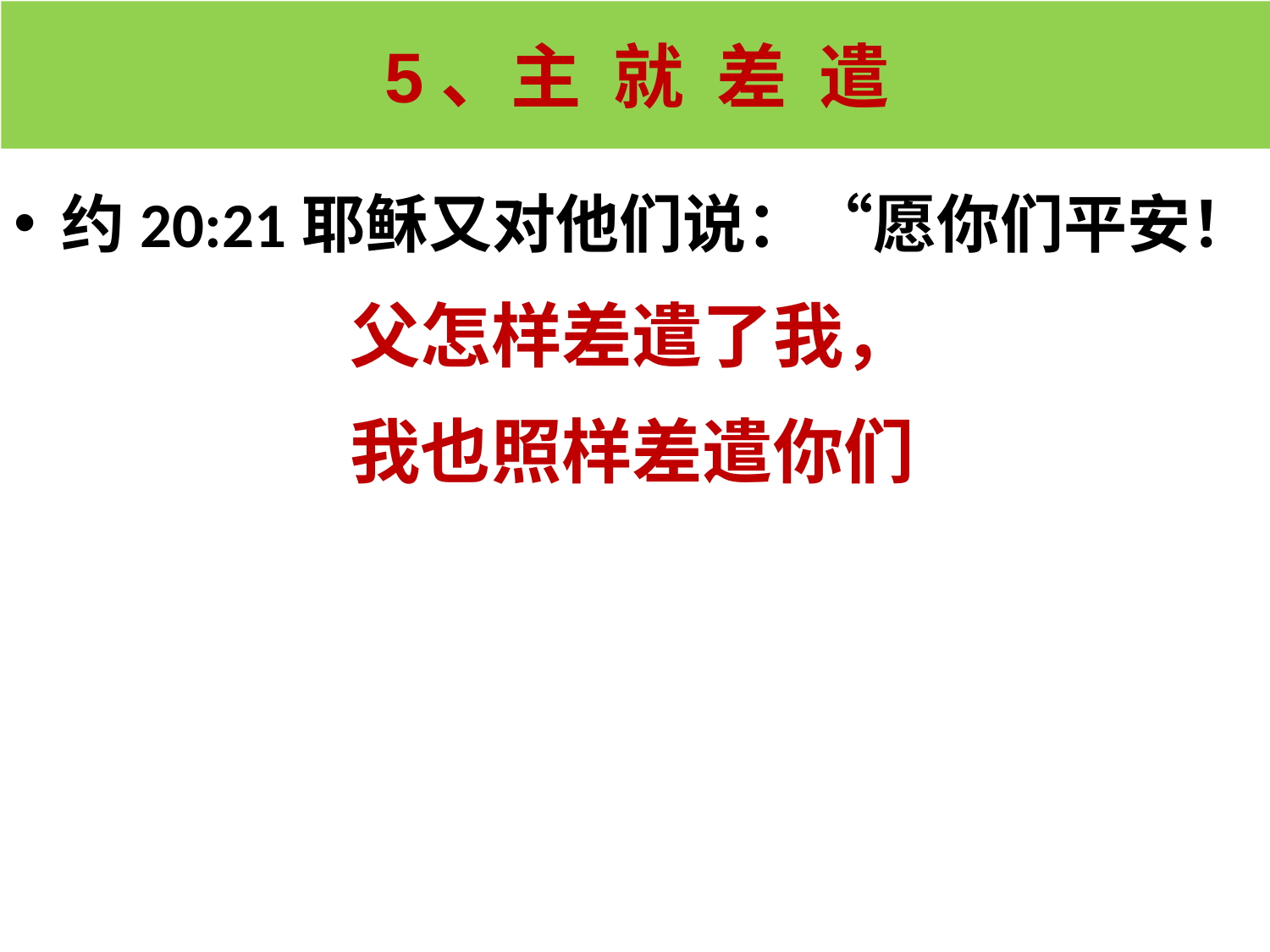

5、主  就  差  遣
#
约20:21耶稣又对他们说：“愿你们平安！
父怎样差遣了我，
我也照样差遣你们